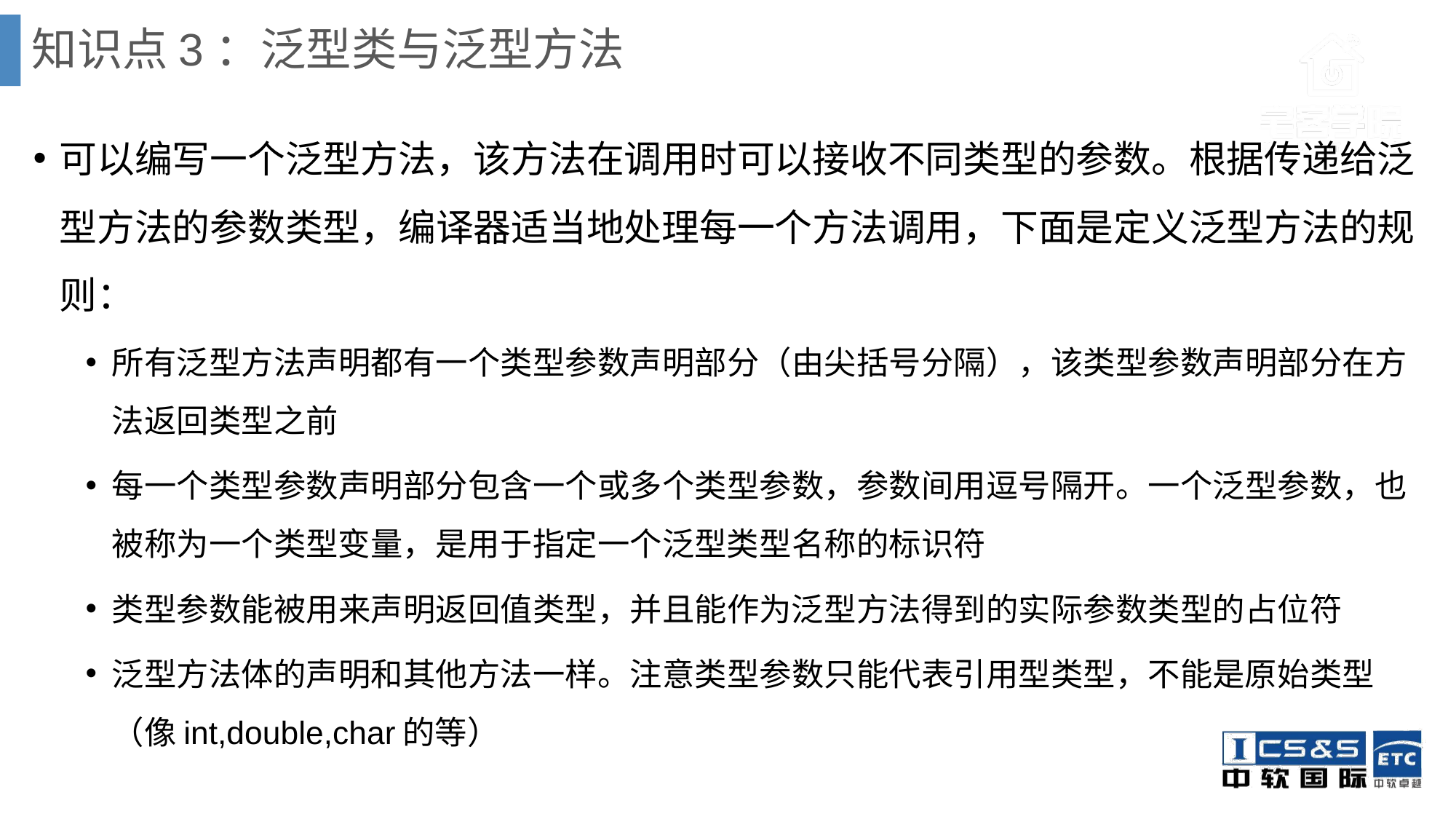

# 知识点3：泛型类与泛型方法
可以编写一个泛型方法，该方法在调用时可以接收不同类型的参数。根据传递给泛型方法的参数类型，编译器适当地处理每一个方法调用，下面是定义泛型方法的规则：
所有泛型方法声明都有一个类型参数声明部分（由尖括号分隔），该类型参数声明部分在方法返回类型之前
每一个类型参数声明部分包含一个或多个类型参数，参数间用逗号隔开。一个泛型参数，也被称为一个类型变量，是用于指定一个泛型类型名称的标识符
类型参数能被用来声明返回值类型，并且能作为泛型方法得到的实际参数类型的占位符
泛型方法体的声明和其他方法一样。注意类型参数只能代表引用型类型，不能是原始类型（像int,double,char的等）